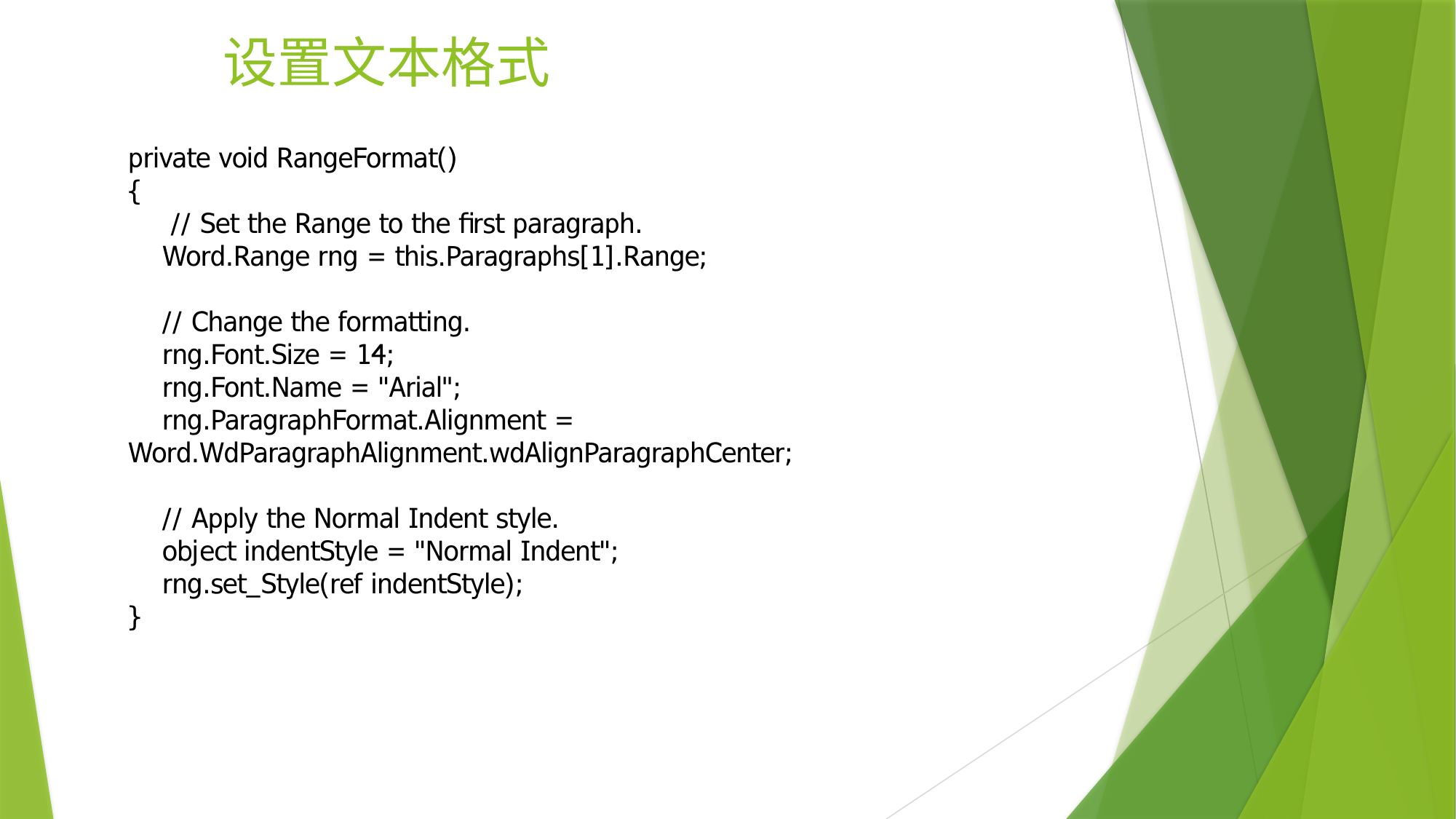

# 设置文本格式
private void RangeFormat()
{
     // Set the Range to the first paragraph.
    Word.Range rng = this.Paragraphs[1].Range;

    // Change the formatting.
    rng.Font.Size = 14;
    rng.Font.Name = "Arial";
    rng.ParagraphFormat.Alignment = Word.WdParagraphAlignment.wdAlignParagraphCenter;

    // Apply the Normal Indent style.
    object indentStyle = "Normal Indent";
    rng.set_Style(ref indentStyle);
}